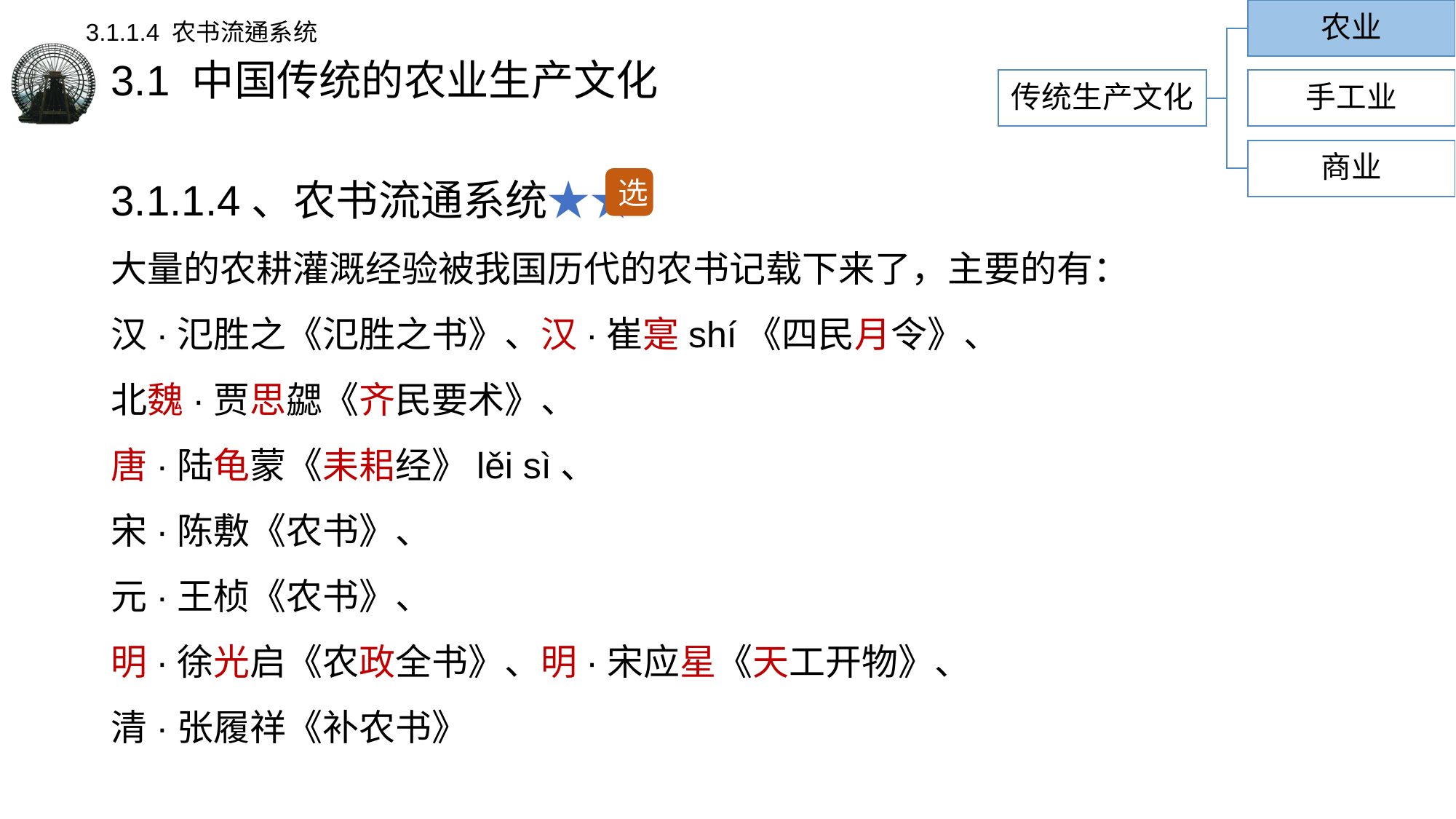

农业
3.1.1.4 农书流通系统

# 3.1 中国传统的农业生产文化
传统生产文化
手工业

商业
3.1.1.4、农书流通系统★★
大量的农耕灌溉经验被我国历代的农书记载下来了，主要的有：
汉·氾胜之《氾胜之书》、汉·崔寔shí《四民月令》、
北魏·贾思勰《齐民要术》、
唐·陆龟蒙《耒耜经》lěi sì、
宋·陈敷《农书》、
元·王桢《农书》、
明·徐光启《农政全书》、明·宋应星《天工开物》、
清·张履祥《补农书》
选
35